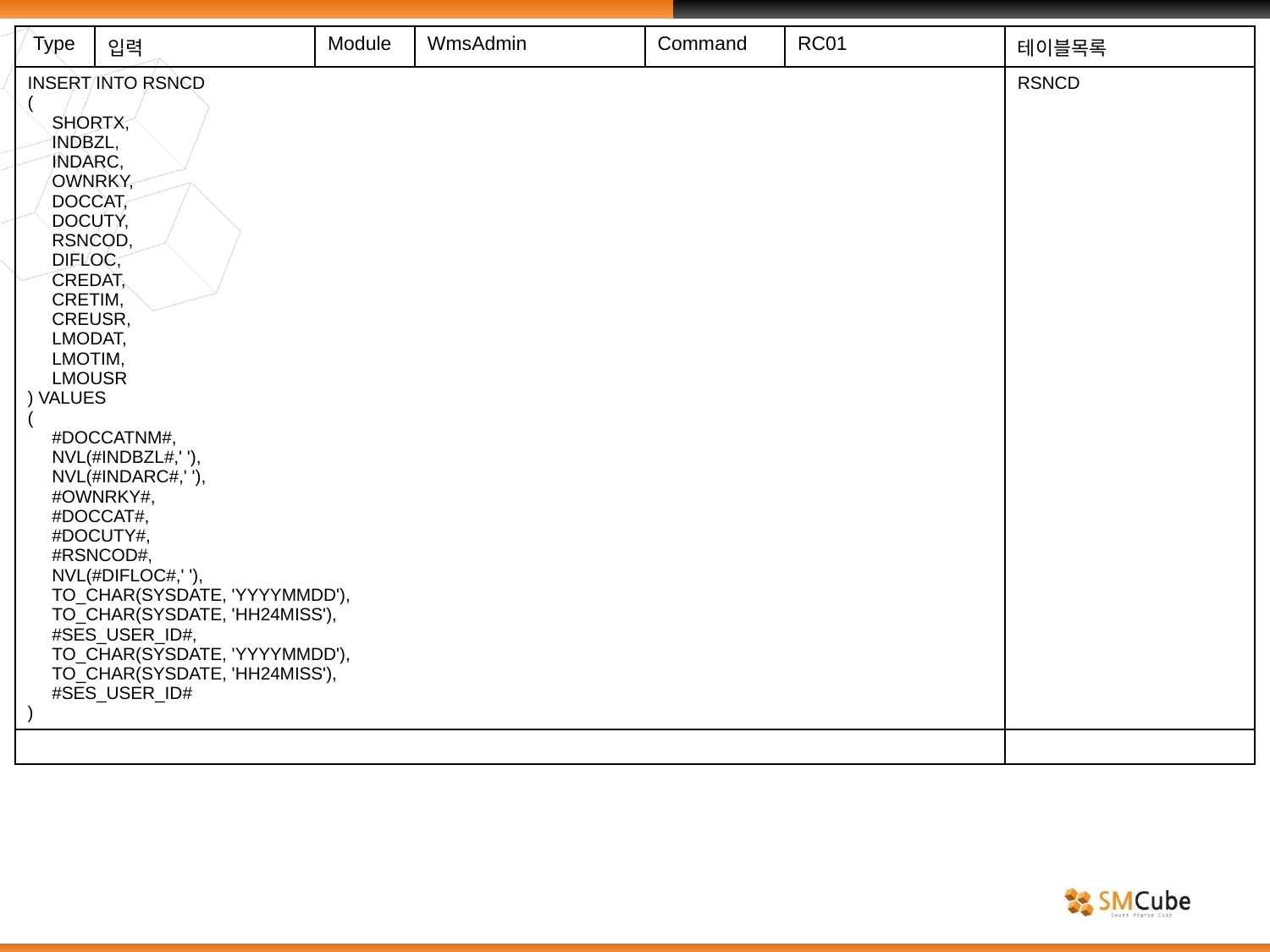

| Type | 입력 | Module | WmsAdmin | Command | RC01 | 테이블목록 |
| --- | --- | --- | --- | --- | --- | --- |
| INSERT INTO RSNCD ( SHORTX, INDBZL, INDARC, OWNRKY, DOCCAT, DOCUTY, RSNCOD, DIFLOC, CREDAT, CRETIM, CREUSR, LMODAT, LMOTIM, LMOUSR ) VALUES ( #DOCCATNM#, NVL(#INDBZL#,' '), NVL(#INDARC#,' '), #OWNRKY#, #DOCCAT#, #DOCUTY#, #RSNCOD#, NVL(#DIFLOC#,' '), TO\_CHAR(SYSDATE, 'YYYYMMDD'), TO\_CHAR(SYSDATE, 'HH24MISS'), #SES\_USER\_ID#, TO\_CHAR(SYSDATE, 'YYYYMMDD'), TO\_CHAR(SYSDATE, 'HH24MISS'), #SES\_USER\_ID# ) |  |  |  |  |  | RSNCD |
|  |  |  |  |  |  |  |